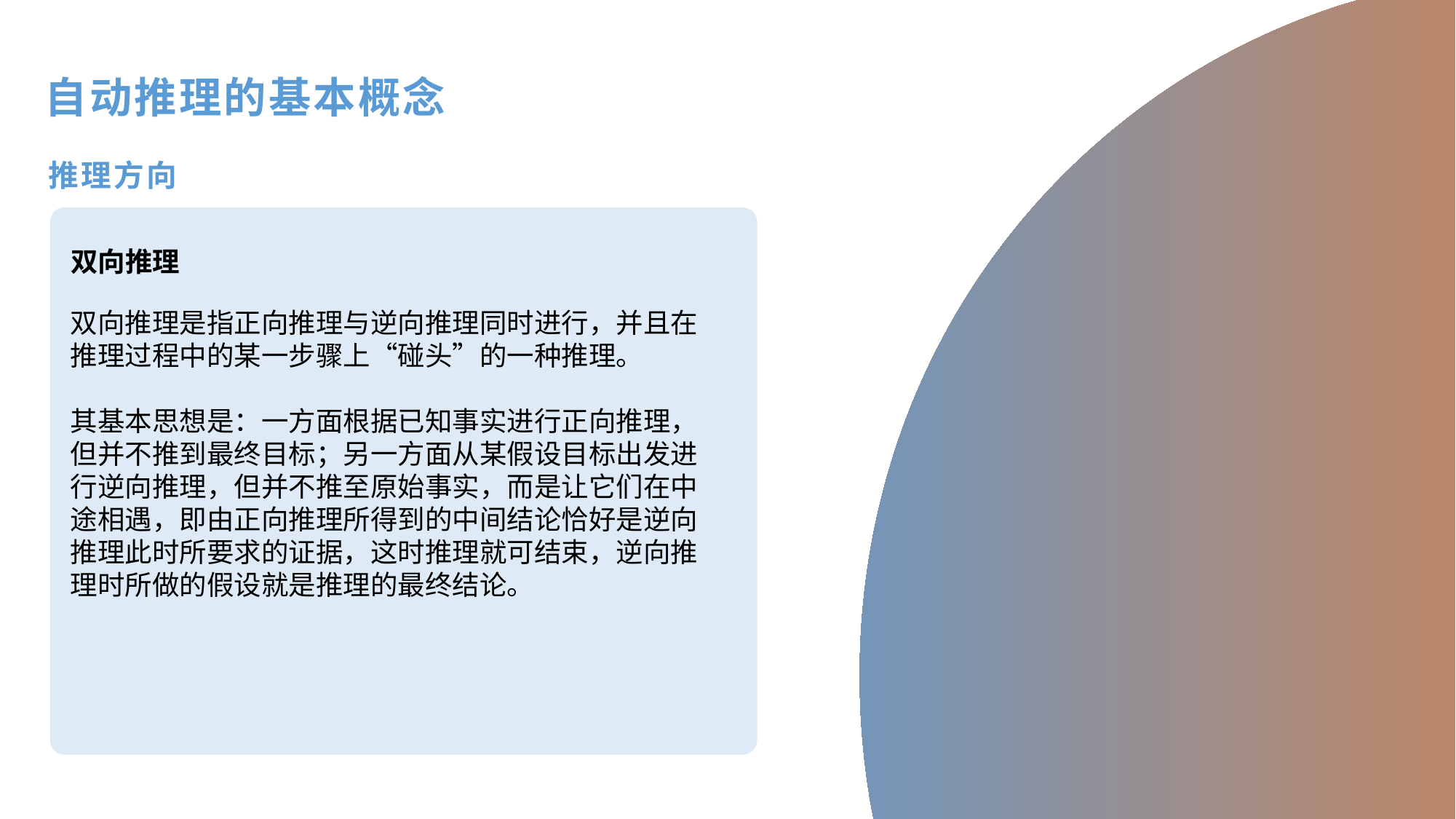

自动推理的基本概念
推理方向

、
双向推理
双向推理是指正向推理与逆向推理同时进行，并且在推理过程中的某一步骤上“碰头”的一种推理。

其基本思想是：一方面根据已知事实进行正向推理，但并不推到最终目标；另一方面从某假设目标出发进行逆向推理，但并不推至原始事实，而是让它们在中途相遇，即由正向推理所得到的中间结论恰好是逆向推理此时所要求的证据，这时推理就可结束，逆向推理时所做的假设就是推理的最终结论。